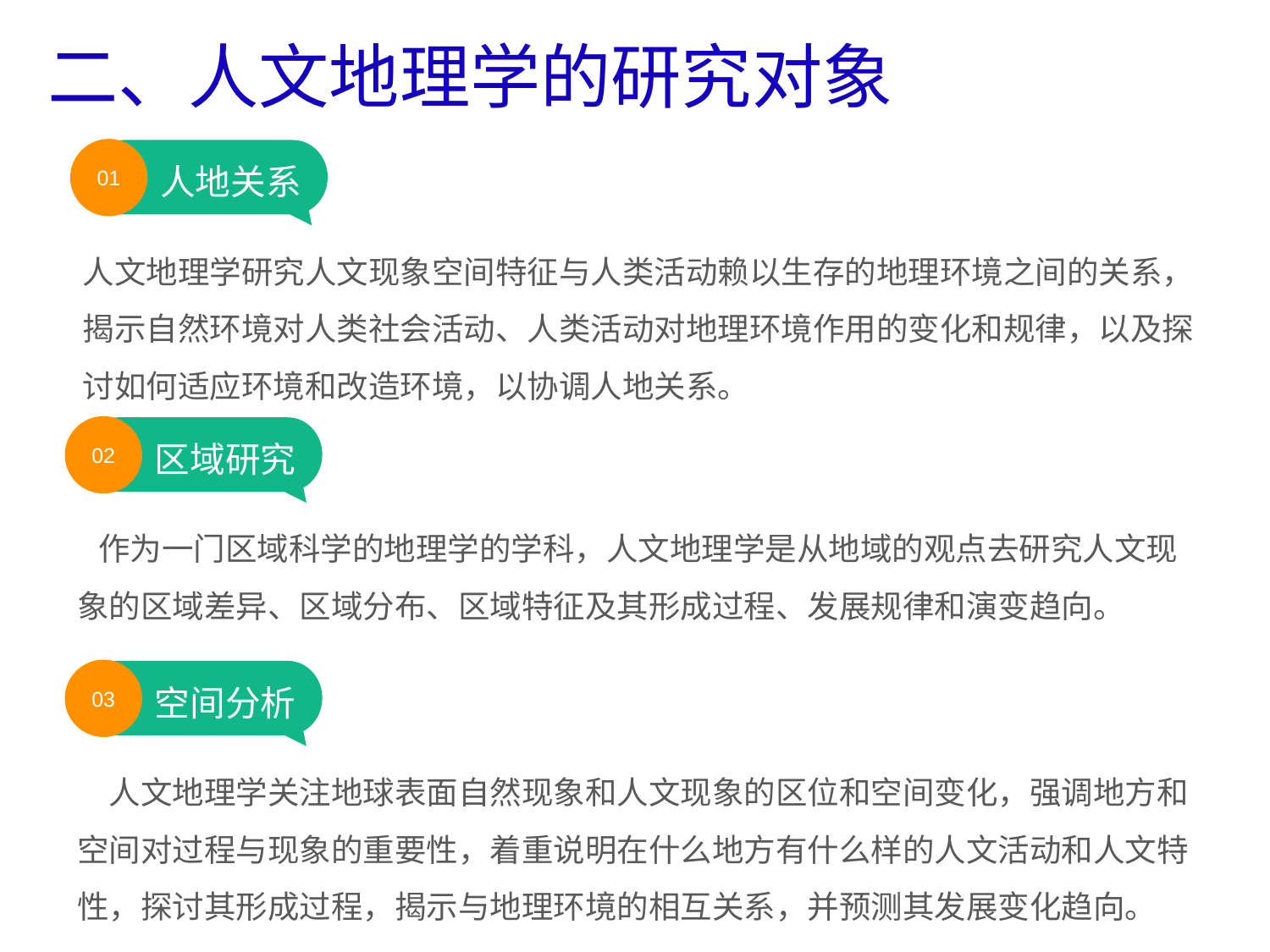

二、人文地理学的研究对象
01

人地关系
人文地理学研究人文现象空间特征与人类活动赖以生存的地理环境之间的关系，揭示自然环境对人类社会活动、人类活动对地理环境作用的变化和规律，以及探讨如何适应环境和改造环境，以协调人地关系。
02

区域研究
　作为一门区域科学的地理学的学科，人文地理学是从地域的观点去研究人文现象的区域差异、区域分布、区域特征及其形成过程、发展规律和演变趋向。
03

空间分析
　人文地理学关注地球表面自然现象和人文现象的区位和空间变化，强调地方和空间对过程与现象的重要性，着重说明在什么地方有什么样的人文活动和人文特性，探讨其形成过程，揭示与地理环境的相互关系，并预测其发展变化趋向。